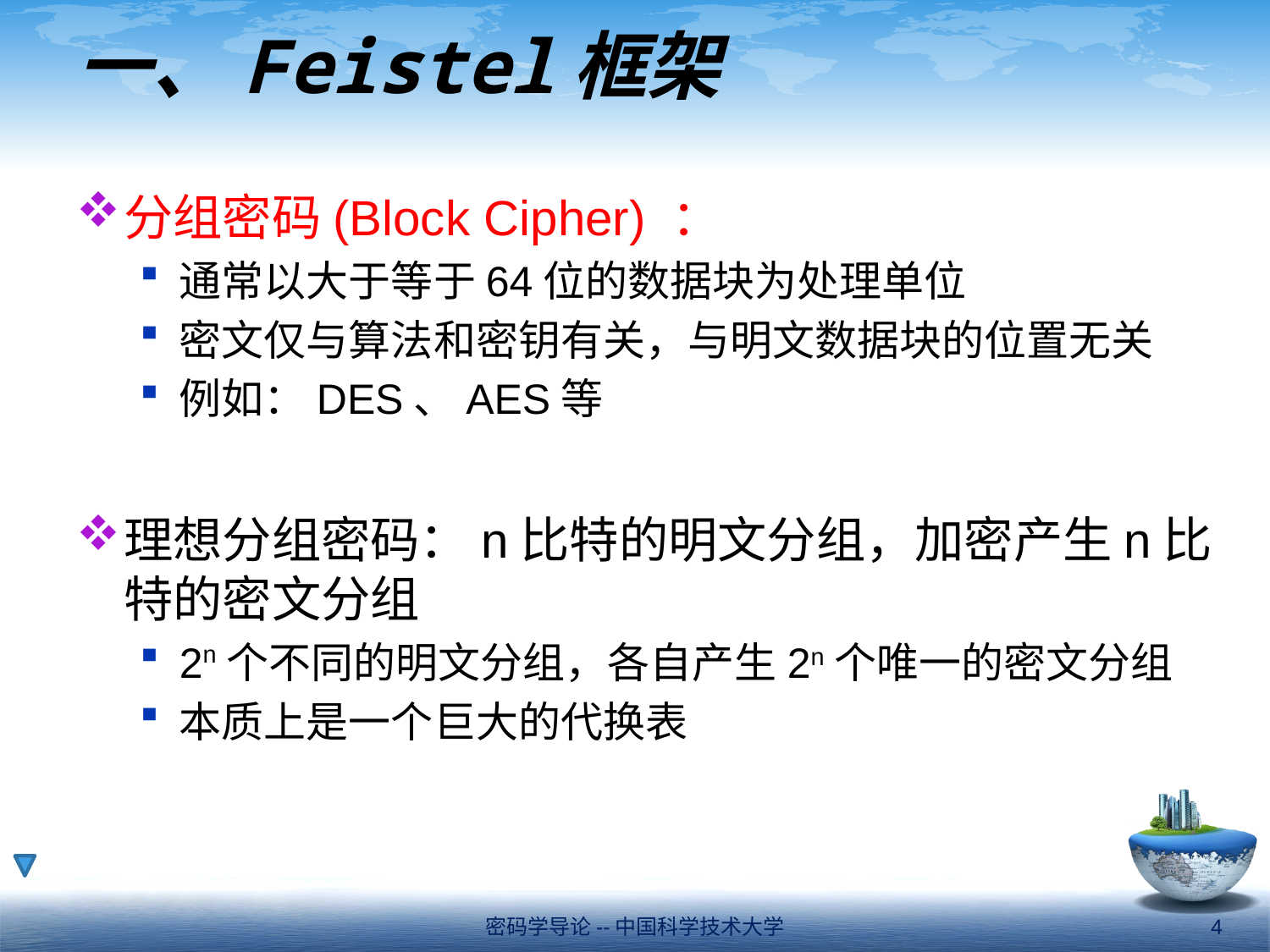

# 一、Feistel框架
分组密码(Block Cipher) ：
通常以大于等于64位的数据块为处理单位
密文仅与算法和密钥有关，与明文数据块的位置无关
例如：DES、AES等

理想分组密码：n比特的明文分组，加密产生n比特的密文分组
2n个不同的明文分组，各自产生2n个唯一的密文分组
本质上是一个巨大的代换表

密码学导论--中国科学技术大学
4